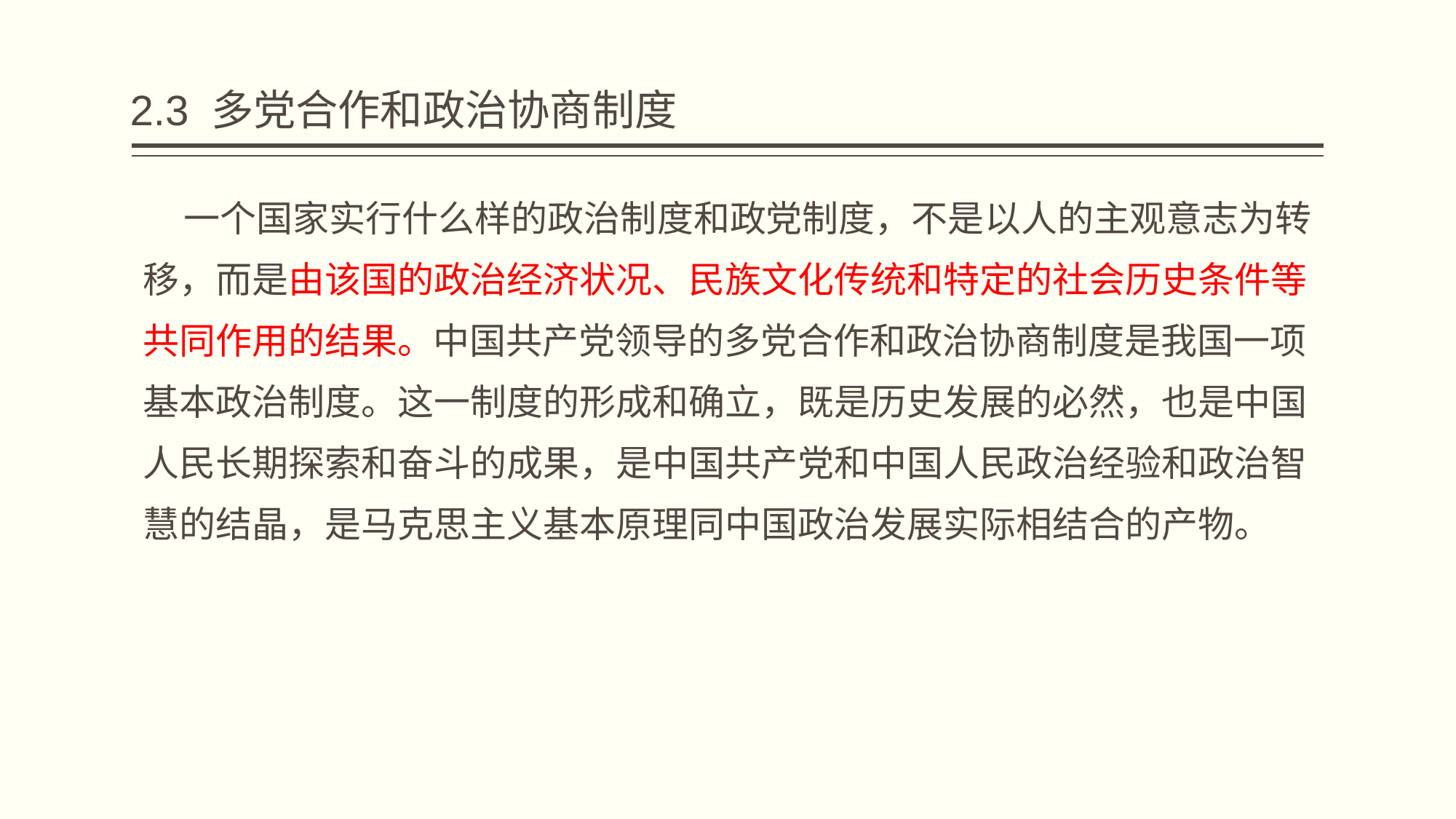

2.3 多党合作和政治协商制度
    一个国家实行什么样的政治制度和政党制度，不是以人的主观意志为转移，而是由该国的政治经济状况、民族文化传统和特定的社会历史条件等共同作用的结果。中国共产党领导的多党合作和政治协商制度是我国一项基本政治制度。这一制度的形成和确立，既是历史发展的必然，也是中国人民长期探索和奋斗的成果，是中国共产党和中国人民政治经验和政治智慧的结晶，是马克思主义基本原理同中国政治发展实际相结合的产物。